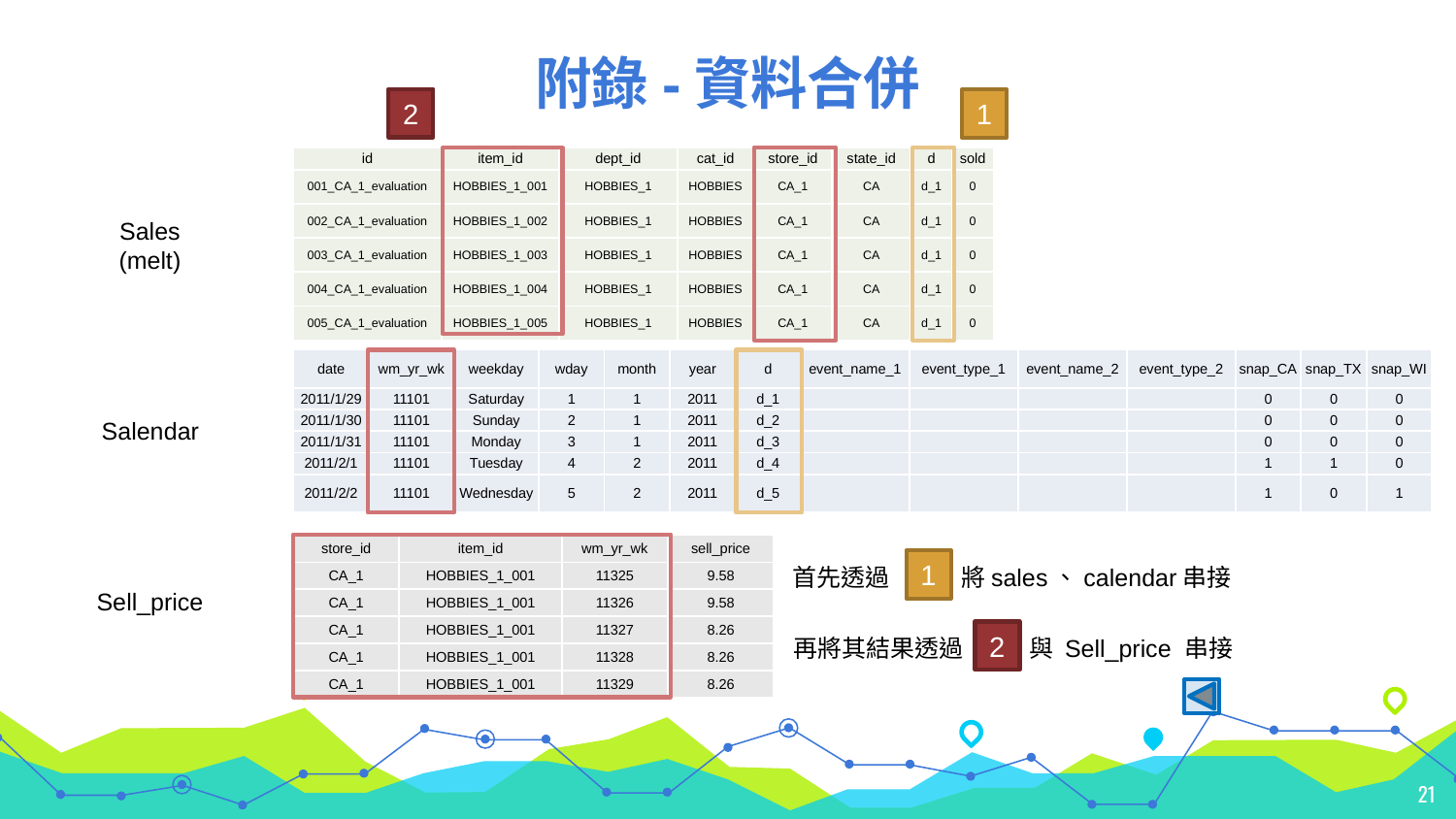

# 附錄-資料合併
2
1

| id | item\_id | dept\_id | cat\_id | store\_id | state\_id | d | sold |
| --- | --- | --- | --- | --- | --- | --- | --- |
| 001\_CA\_1\_evaluation | HOBBIES\_1\_001 | HOBBIES\_1 | HOBBIES | CA\_1 | CA | d\_1 | 0 |
| 002\_CA\_1\_evaluation | HOBBIES\_1\_002 | HOBBIES\_1 | HOBBIES | CA\_1 | CA | d\_1 | 0 |
| 003\_CA\_1\_evaluation | HOBBIES\_1\_003 | HOBBIES\_1 | HOBBIES | CA\_1 | CA | d\_1 | 0 |
| 004\_CA\_1\_evaluation | HOBBIES\_1\_004 | HOBBIES\_1 | HOBBIES | CA\_1 | CA | d\_1 | 0 |
| 005\_CA\_1\_evaluation | HOBBIES\_1\_005 | HOBBIES\_1 | HOBBIES | CA\_1 | CA | d\_1 | 0 |

Sales
(melt)
| date | wm\_yr\_wk | weekday | wday | month | year | d | event\_name\_1 | event\_type\_1 | event\_name\_2 | event\_type\_2 | snap\_CA | snap\_TX | snap\_WI |
| --- | --- | --- | --- | --- | --- | --- | --- | --- | --- | --- | --- | --- | --- |
| 2011/1/29 | 11101 | Saturday | 1 | 1 | 2011 | d\_1 |  |  |  |  | 0 | 0 | 0 |
| 2011/1/30 | 11101 | Sunday | 2 | 1 | 2011 | d\_2 |  |  |  |  | 0 | 0 | 0 |
| 2011/1/31 | 11101 | Monday | 3 | 1 | 2011 | d\_3 |  |  |  |  | 0 | 0 | 0 |
| 2011/2/1 | 11101 | Tuesday | 4 | 2 | 2011 | d\_4 |  |  |  |  | 1 | 1 | 0 |
| 2011/2/2 | 11101 | Wednesday | 5 | 2 | 2011 | d\_5 |  |  |  |  | 1 | 0 | 1 |

Salendar

| store\_id | item\_id | wm\_yr\_wk | sell\_price |
| --- | --- | --- | --- |
| CA\_1 | HOBBIES\_1\_001 | 11325 | 9.58 |
| CA\_1 | HOBBIES\_1\_001 | 11326 | 9.58 |
| CA\_1 | HOBBIES\_1\_001 | 11327 | 8.26 |
| CA\_1 | HOBBIES\_1\_001 | 11328 | 8.26 |
| CA\_1 | HOBBIES\_1\_001 | 11329 | 8.26 |
1
首先透過
將sales、calendar串接
Sell_price
2
再將其結果透過
與 Sell_price 串接

21